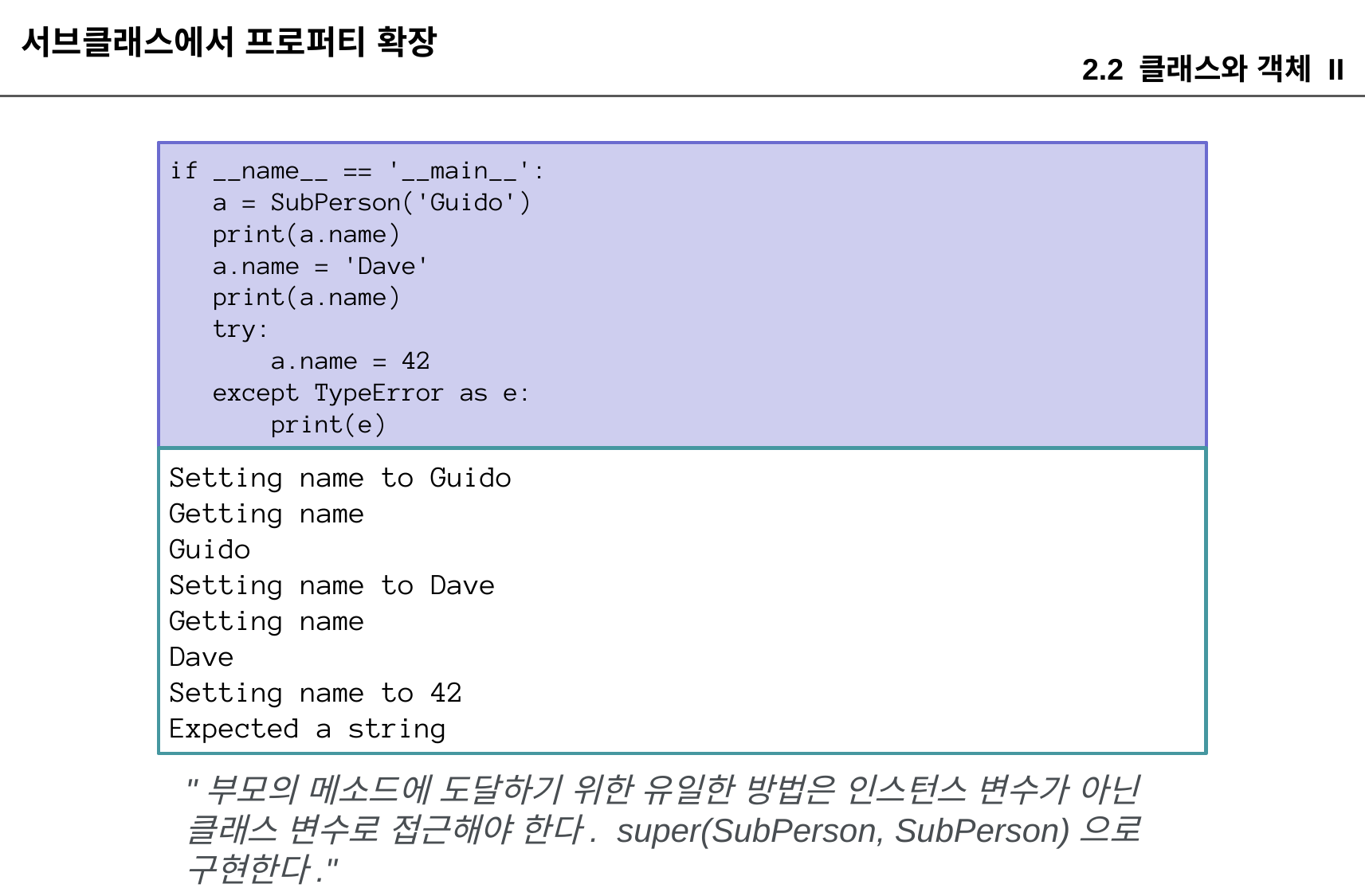

서브클래스에서 프로퍼티 확장
2.2 클래스와 객체 II
if __name__ == '__main__':
   a = SubPerson('Guido')
   print(a.name)
   a.name = 'Dave'
   print(a.name)
   try:
       a.name = 42
   except TypeError as e:
       print(e)
Setting name to Guido
Getting name
Guido
Setting name to Dave
Getting name
Dave
Setting name to 42
Expected a string
"부모의 메소드에 도달하기 위한 유일한 방법은 인스턴스 변수가 아닌 클래스 변수로 접근해야 한다.  super(SubPerson, SubPerson)으로 구현한다."